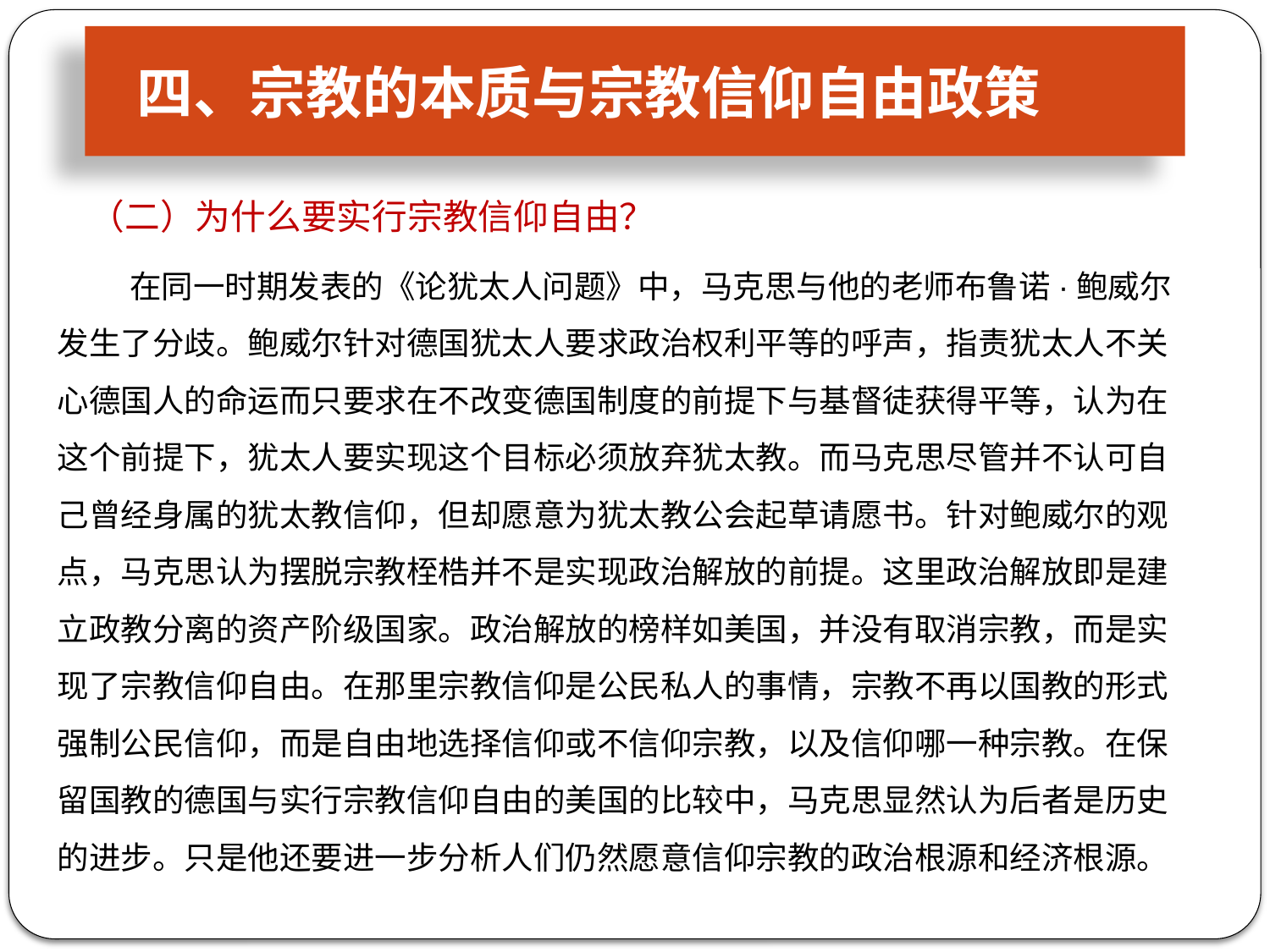

四、宗教的本质与宗教信仰自由政策
   （二）为什么要实行宗教信仰自由？
         在同一时期发表的《论犹太人问题》中，马克思与他的老师布鲁诺·鲍威尔发生了分歧。鲍威尔针对德国犹太人要求政治权利平等的呼声，指责犹太人不关心德国人的命运而只要求在不改变德国制度的前提下与基督徒获得平等，认为在这个前提下，犹太人要实现这个目标必须放弃犹太教。而马克思尽管并不认可自己曾经身属的犹太教信仰，但却愿意为犹太教公会起草请愿书。针对鲍威尔的观点，马克思认为摆脱宗教桎梏并不是实现政治解放的前提。这里政治解放即是建立政教分离的资产阶级国家。政治解放的榜样如美国，并没有取消宗教，而是实现了宗教信仰自由。在那里宗教信仰是公民私人的事情，宗教不再以国教的形式强制公民信仰，而是自由地选择信仰或不信仰宗教，以及信仰哪一种宗教。在保留国教的德国与实行宗教信仰自由的美国的比较中，马克思显然认为后者是历史的进步。只是他还要进一步分析人们仍然愿意信仰宗教的政治根源和经济根源。